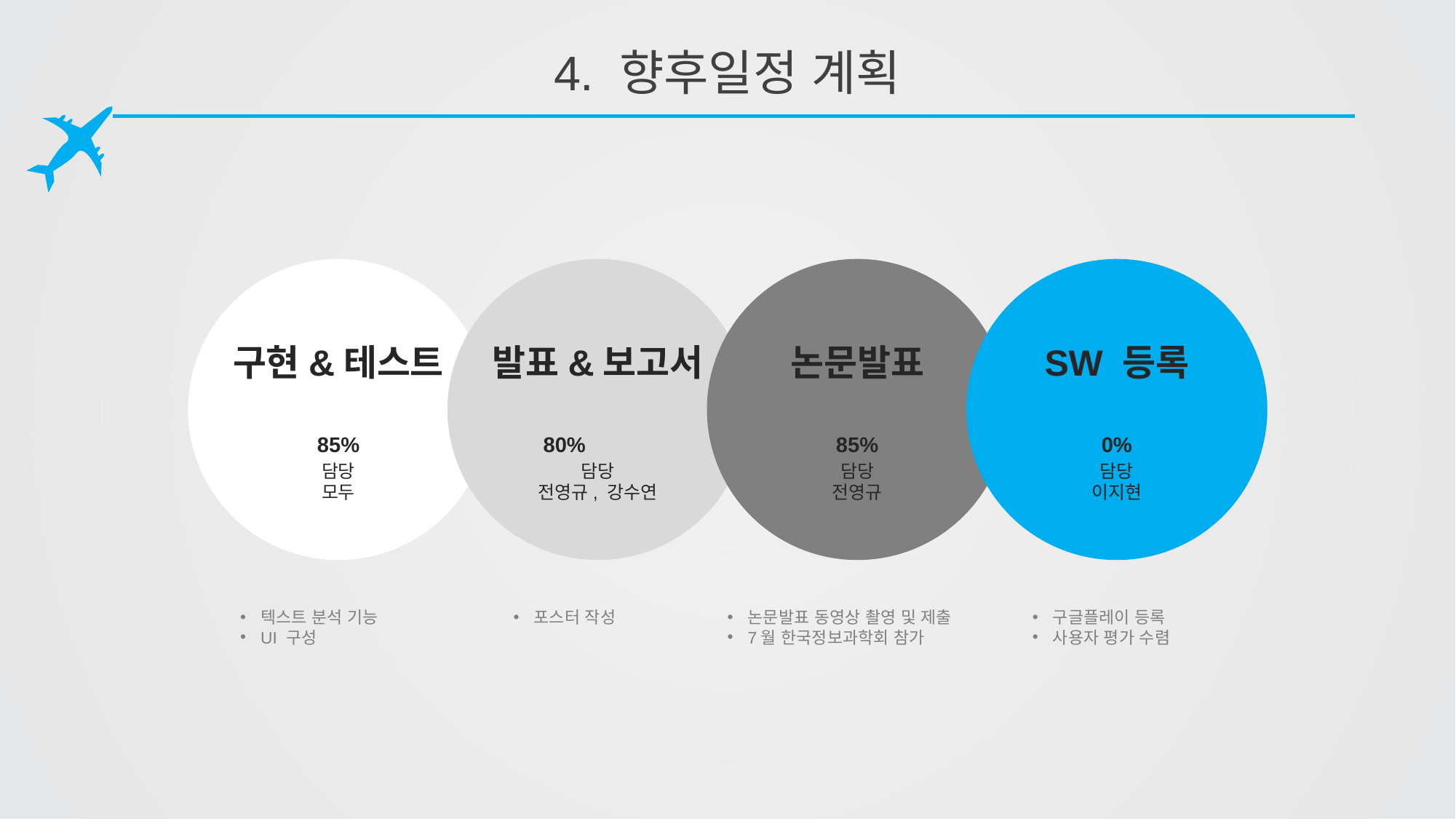

# 4. 향후일정 계획

구현&테스트
발표&보고서
논문발표
SW 등록
85%
80%
85%
0%
담당
모두
담당
전영규, 강수연
담당
전영규
담당
이지현
텍스트 분석 기능
UI 구성
포스터 작성
논문발표 동영상 촬영 및 제출
7월 한국정보과학회 참가
구글플레이 등록
사용자 평가 수렴